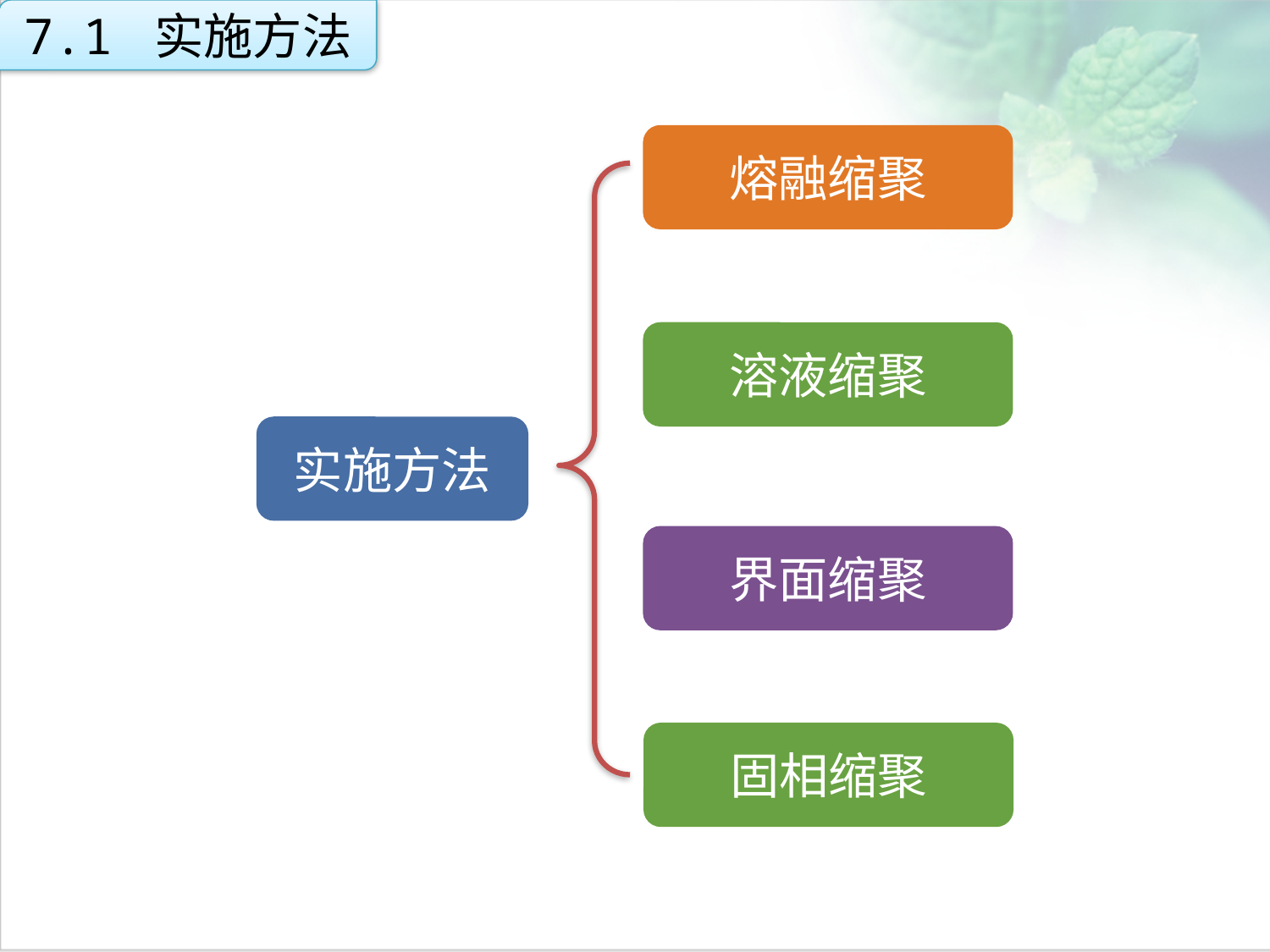

7.1 实施方法
熔融缩聚

溶液缩聚
实施方法
界面缩聚
固相缩聚
点击添加文本
点击添加文本
点击添加文本
点击添加文本